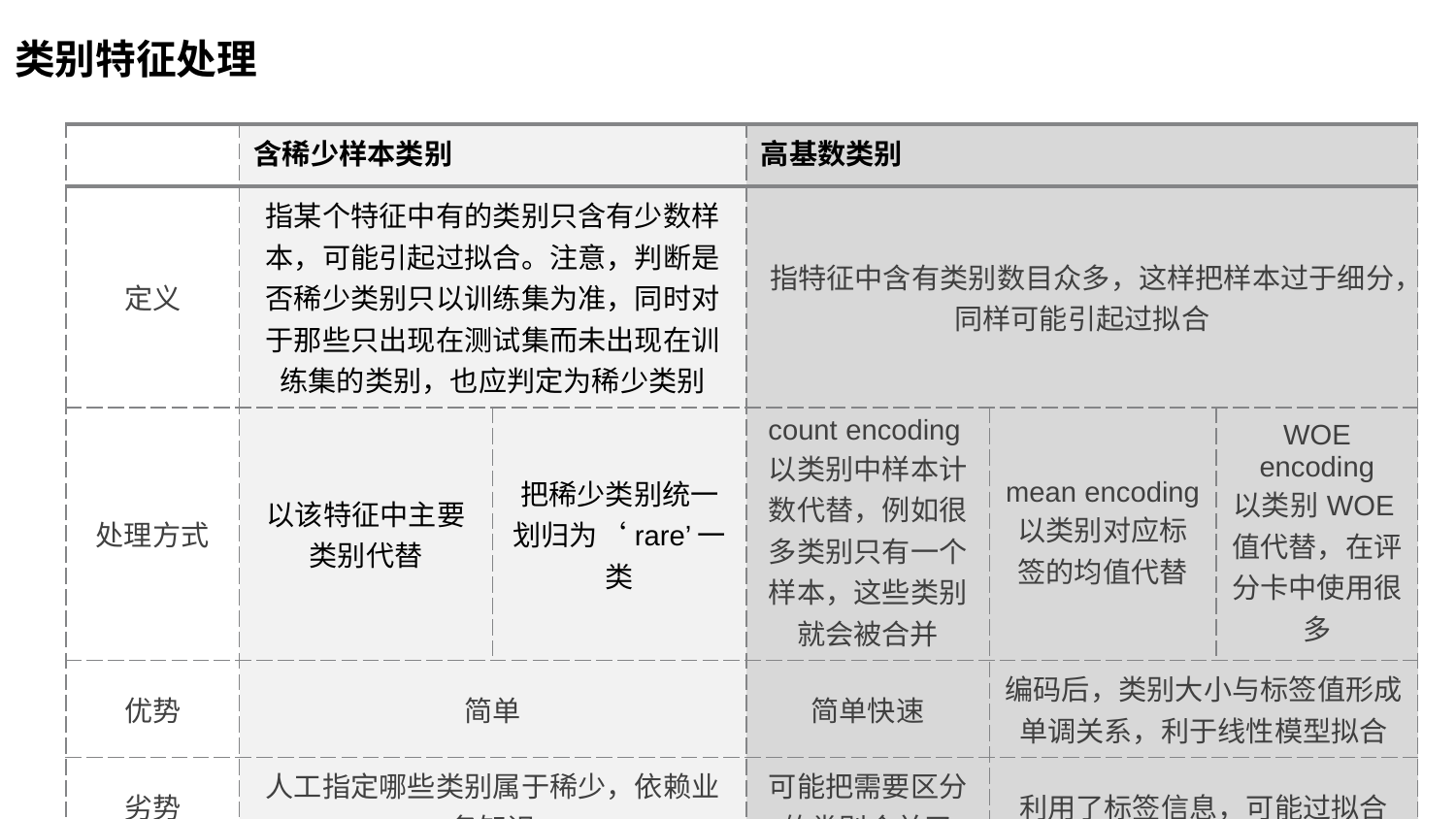

类别特征处理
|  | 含稀少样本类别 |  | 高基数类别 |  |  |
| --- | --- | --- | --- | --- | --- |
| 定义 | 指某个特征中有的类别只含有少数样本，可能引起过拟合。注意，判断是否稀少类别只以训练集为准，同时对于那些只出现在测试集而未出现在训练集的类别，也应判定为稀少类别 |  | 指特征中含有类别数目众多，这样把样本过于细分，同样可能引起过拟合 |  |  |
| 处理方式 | 以该特征中主要类别代替 | 把稀少类别统一划归为‘rare’一类 | count encoding以类别中样本计数代替，例如很多类别只有一个样本，这些类别就会被合并 | mean encoding 以类别对应标签的均值代替 | WOE encoding 以类别WOE值代替，在评分卡中使用很多 |
| 优势 | 简单 |  | 简单快速 | 编码后，类别大小与标签值形成单调关系，利于线性模型拟合 |  |
| 劣势 | 人工指定哪些类别属于稀少，依赖业务知识 |  | 可能把需要区分的类别合并了 | 利用了标签信息，可能过拟合 |  |